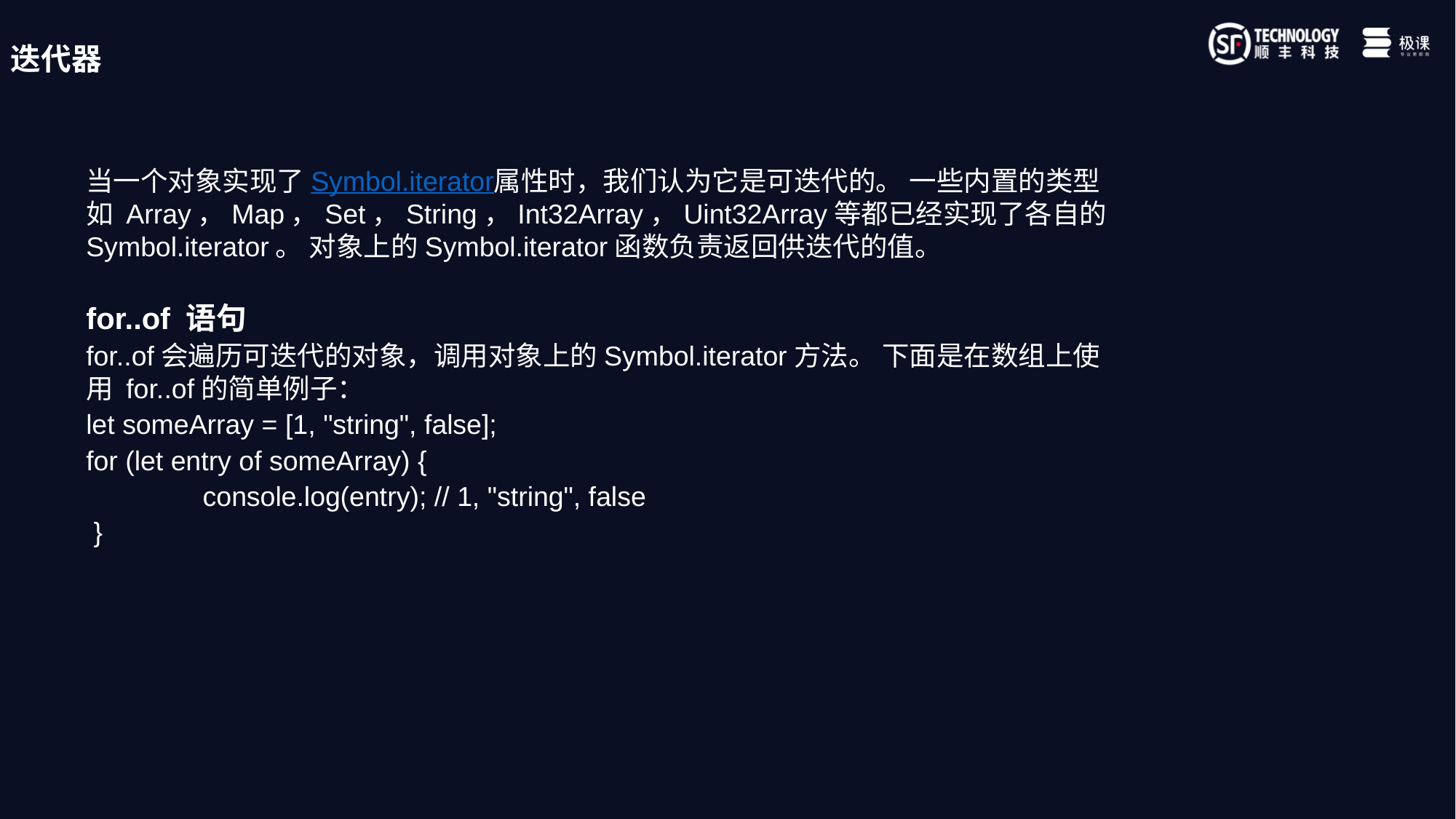

迭代器
当一个对象实现了Symbol.iterator属性时，我们认为它是可迭代的。 一些内置的类型如 Array，Map，Set，String，Int32Array，Uint32Array等都已经实现了各自的Symbol.iterator。 对象上的Symbol.iterator函数负责返回供迭代的值。
for..of 语句
for..of会遍历可迭代的对象，调用对象上的Symbol.iterator方法。 下面是在数组上使用 for..of的简单例子：
let someArray = [1, "string", false];
for (let entry of someArray) {
	 console.log(entry); // 1, "string", false
 }